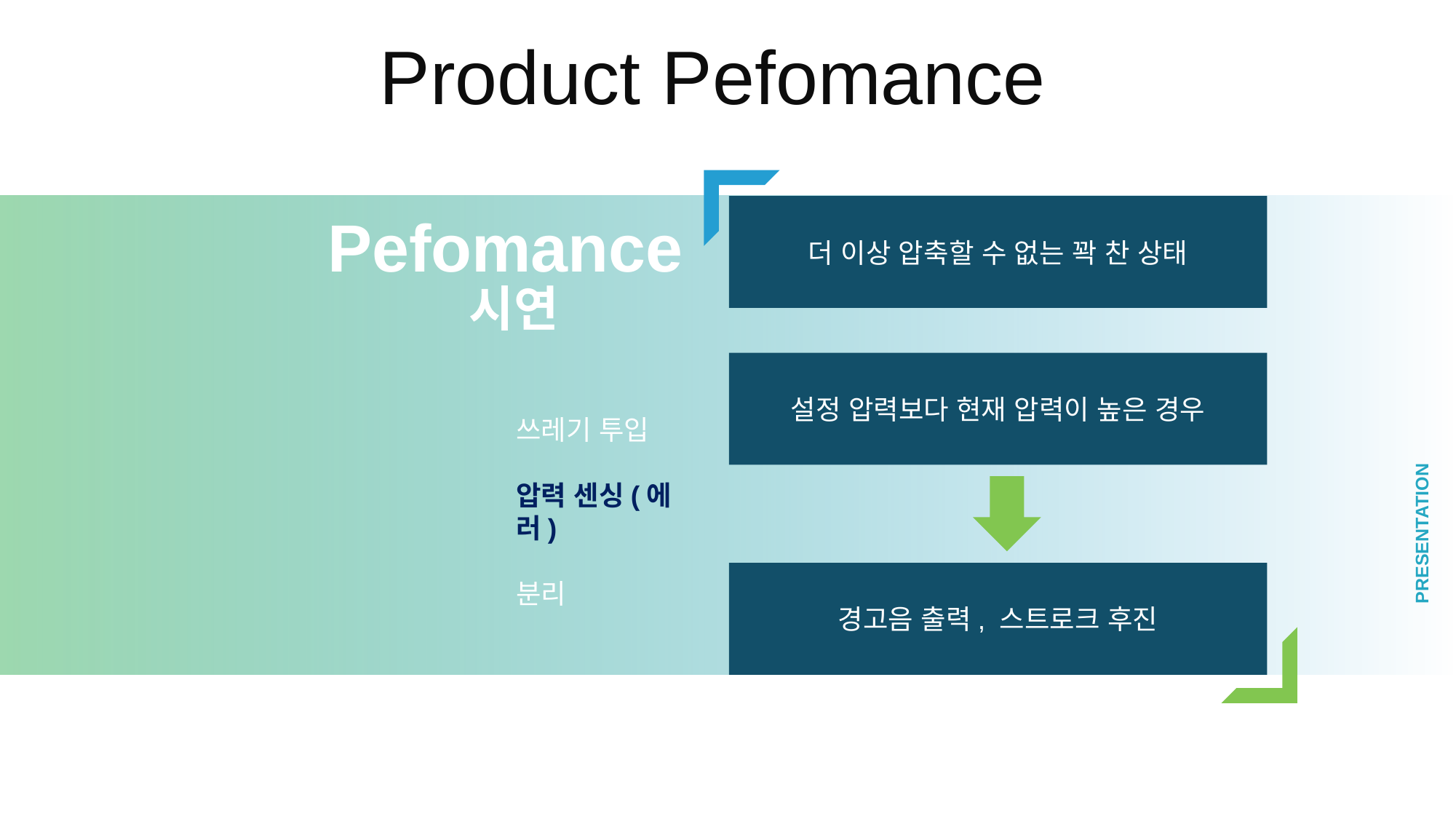

Product Pefomance

더 이상 압축할 수 없는 꽉 찬 상태
Pefomance
시연
설정 압력보다 현재 압력이 높은 경우
PRESENTATION
쓰레기 투입

압력 센싱(에러)

분리

경고음 출력, 스트로크 후진